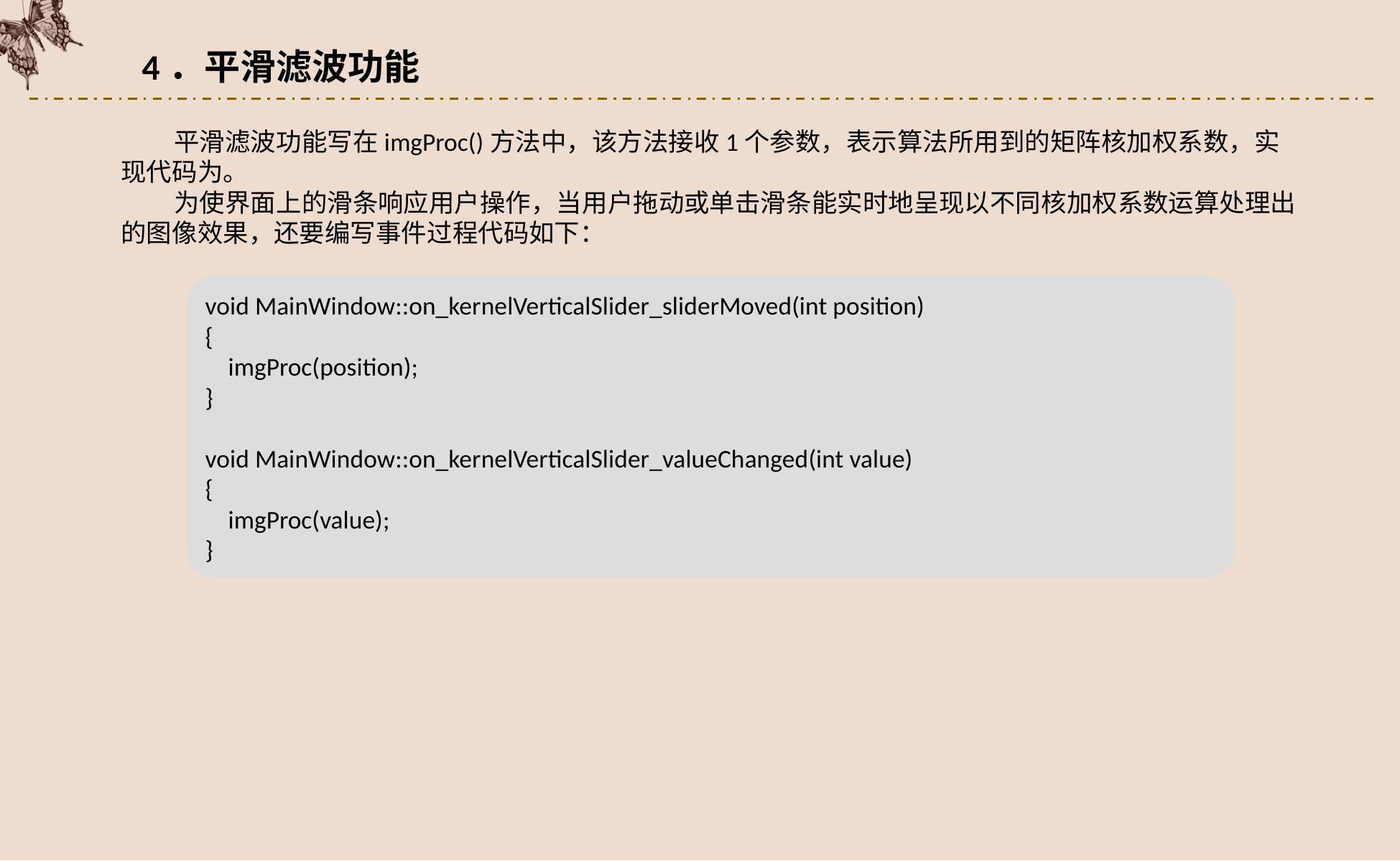

4．平滑滤波功能
平滑滤波功能写在imgProc()方法中，该方法接收1个参数，表示算法所用到的矩阵核加权系数，实现代码为。
为使界面上的滑条响应用户操作，当用户拖动或单击滑条能实时地呈现以不同核加权系数运算处理出的图像效果，还要编写事件过程代码如下：
void MainWindow::on_kernelVerticalSlider_sliderMoved(int position)
{
    imgProc(position);
}

void MainWindow::on_kernelVerticalSlider_valueChanged(int value)
{
    imgProc(value);
}